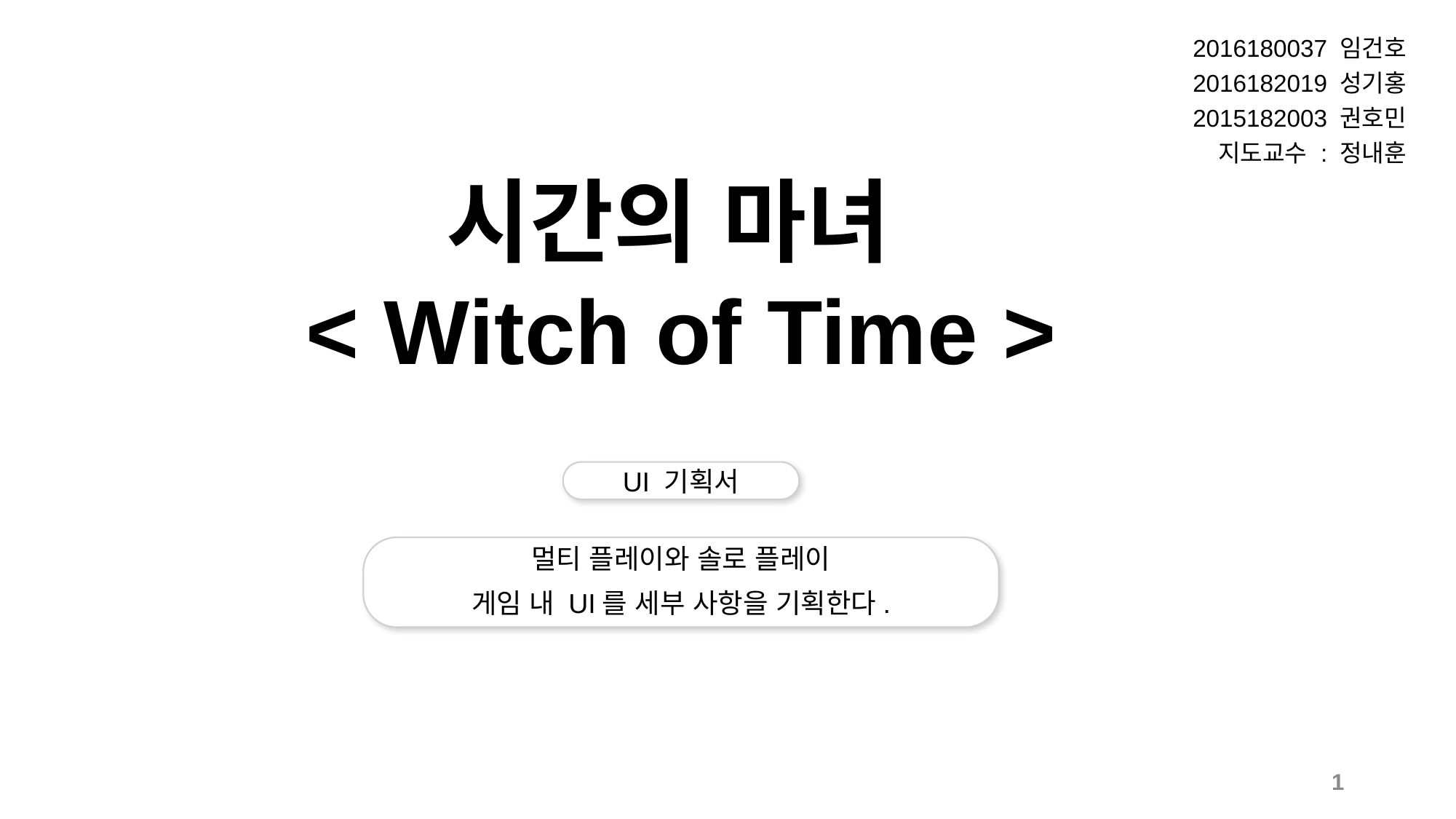

| 2016180037 임건호 2016182019 성기홍 2015182003 권호민 지도교수 : 정내훈 |
| --- |
시간의 마녀
< Witch of Time >
UI 기획서
멀티 플레이와 솔로 플레이
게임 내 UI를 세부 사항을 기획한다.
1